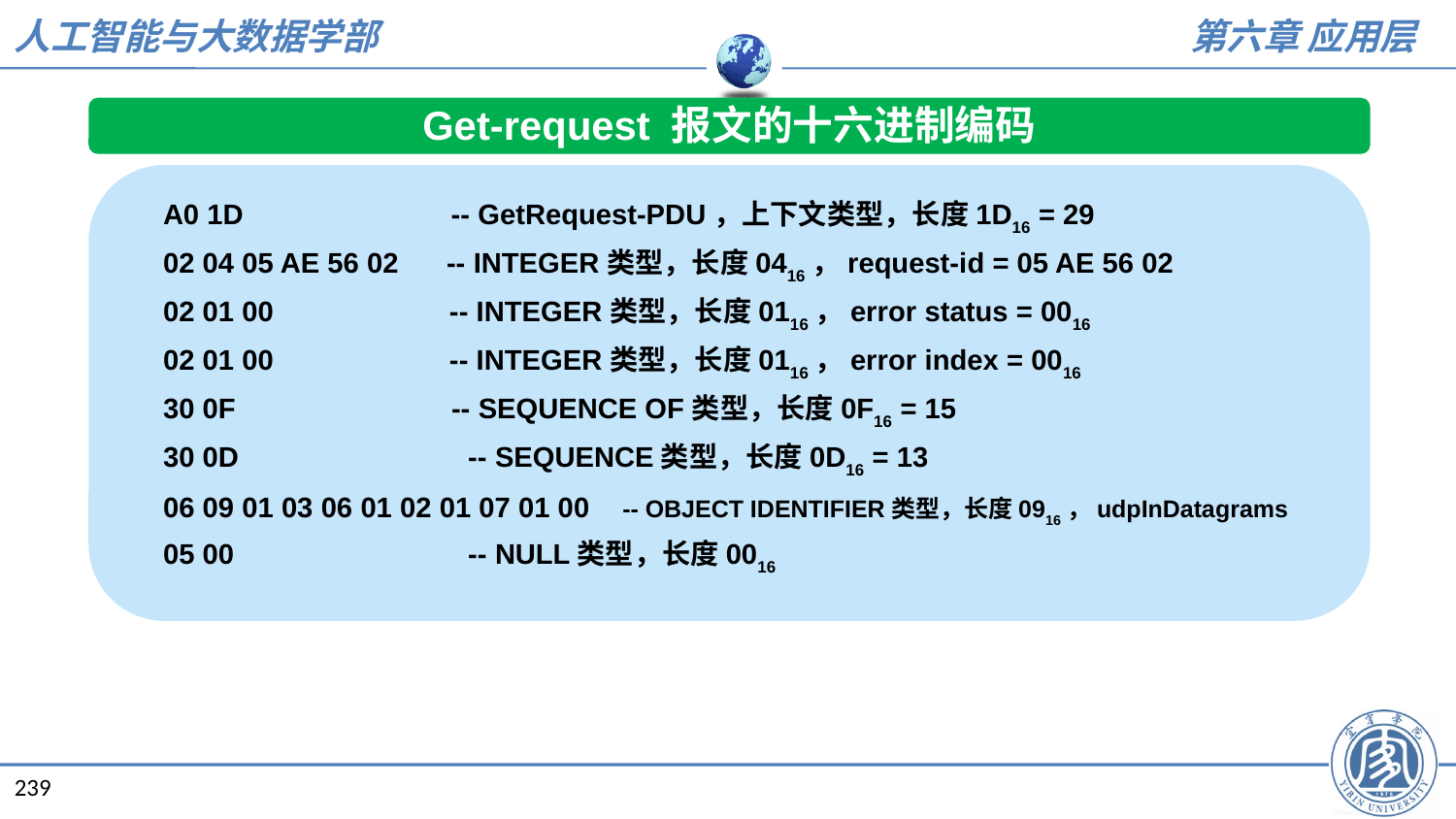

Get-request 报文的十六进制编码

A0 1D                          -- GetRequest-PDU，上下文类型，长度1D16 = 29
02 04 05 AE 56 02      -- INTEGER类型，长度0416，request-id = 05 AE 56 02
02 01 00                      -- INTEGER类型，长度0116，error status = 0016
02 01 00                      -- INTEGER类型，长度0116，error index = 0016
30 0F                           -- SEQUENCE OF类型，长度0F16 = 15
30 0D                   	    -- SEQUENCE类型，长度0D16 = 13
06 09 01 03 06 01 02 01 07 01 00    -- OBJECT IDENTIFIER类型，长度0916，udpInDatagrams
05 00                       	    -- NULL类型，长度0016
239